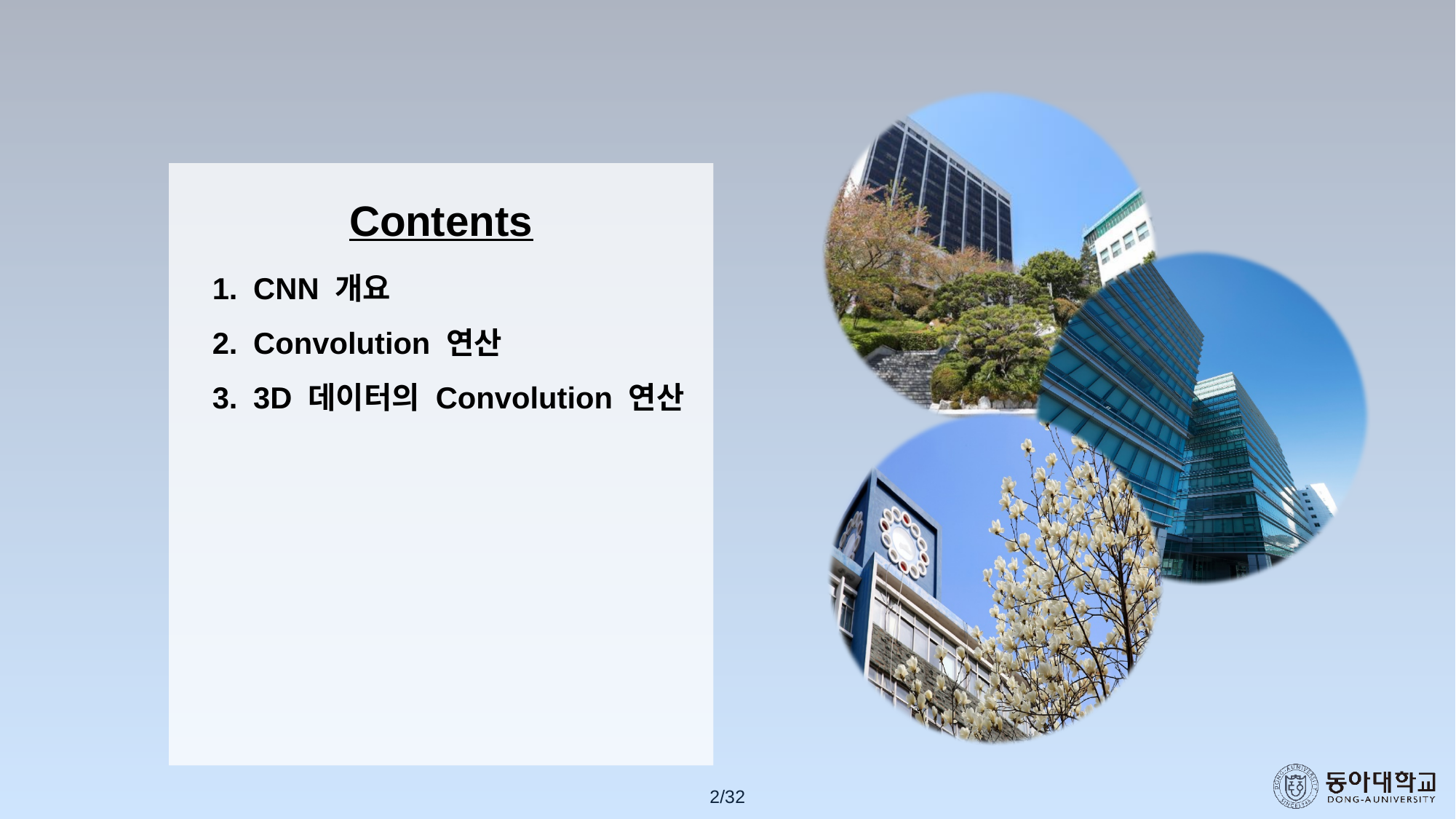

CNN 개요
Convolution 연산
3D 데이터의 Convolution 연산